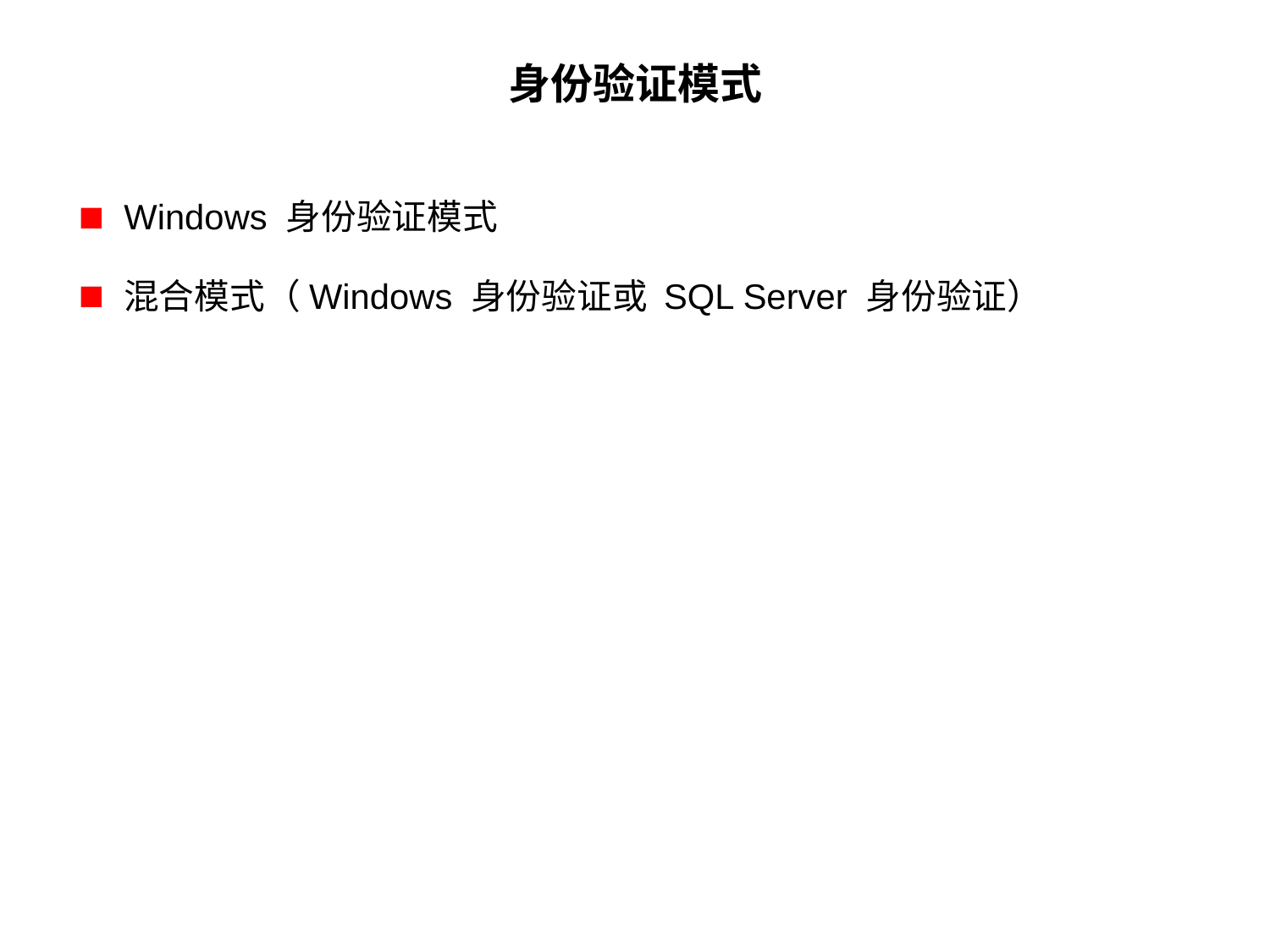

# 身份验证模式
Windows 身份验证模式
混合模式（Windows 身份验证或 SQL Server 身份验证）